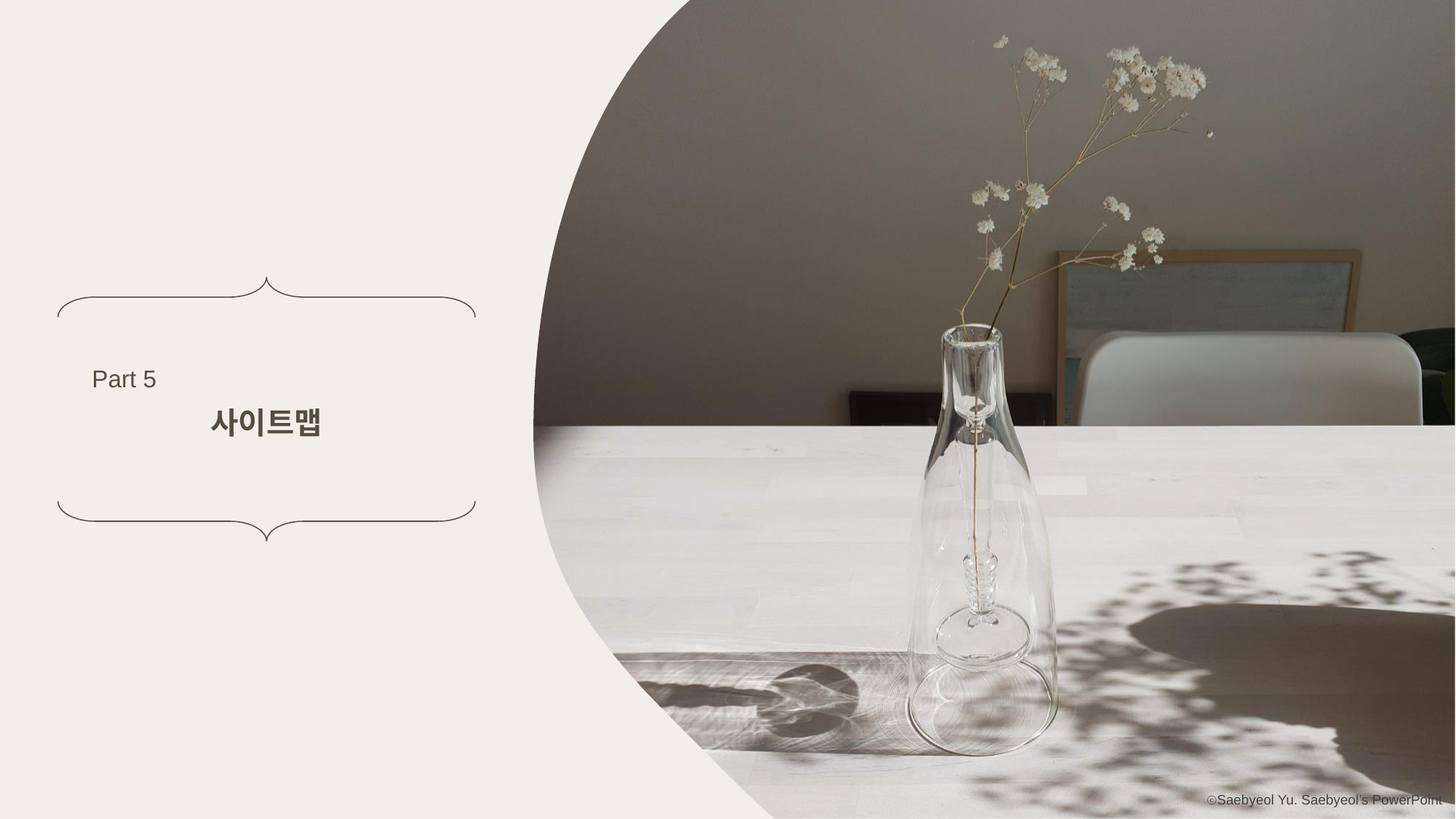

Part 5
사이트맵
ⓒSaebyeol Yu. Saebyeol’s PowerPoint